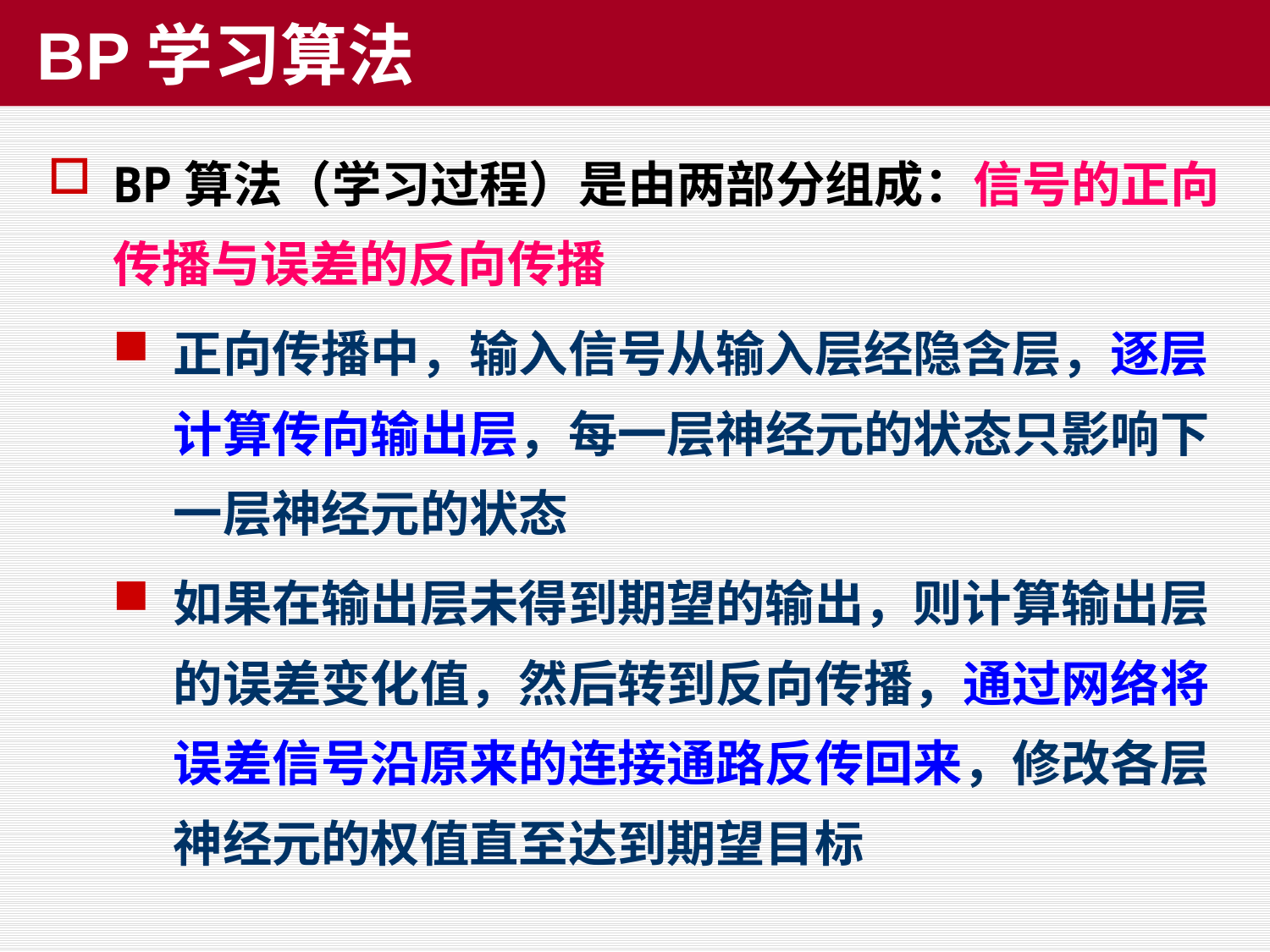

# BP学习算法
BP算法（学习过程）是由两部分组成：信号的正向传播与误差的反向传播
正向传播中，输入信号从输入层经隐含层，逐层计算传向输出层，每一层神经元的状态只影响下一层神经元的状态
如果在输出层未得到期望的输出，则计算输出层的误差变化值，然后转到反向传播，通过网络将误差信号沿原来的连接通路反传回来，修改各层神经元的权值直至达到期望目标